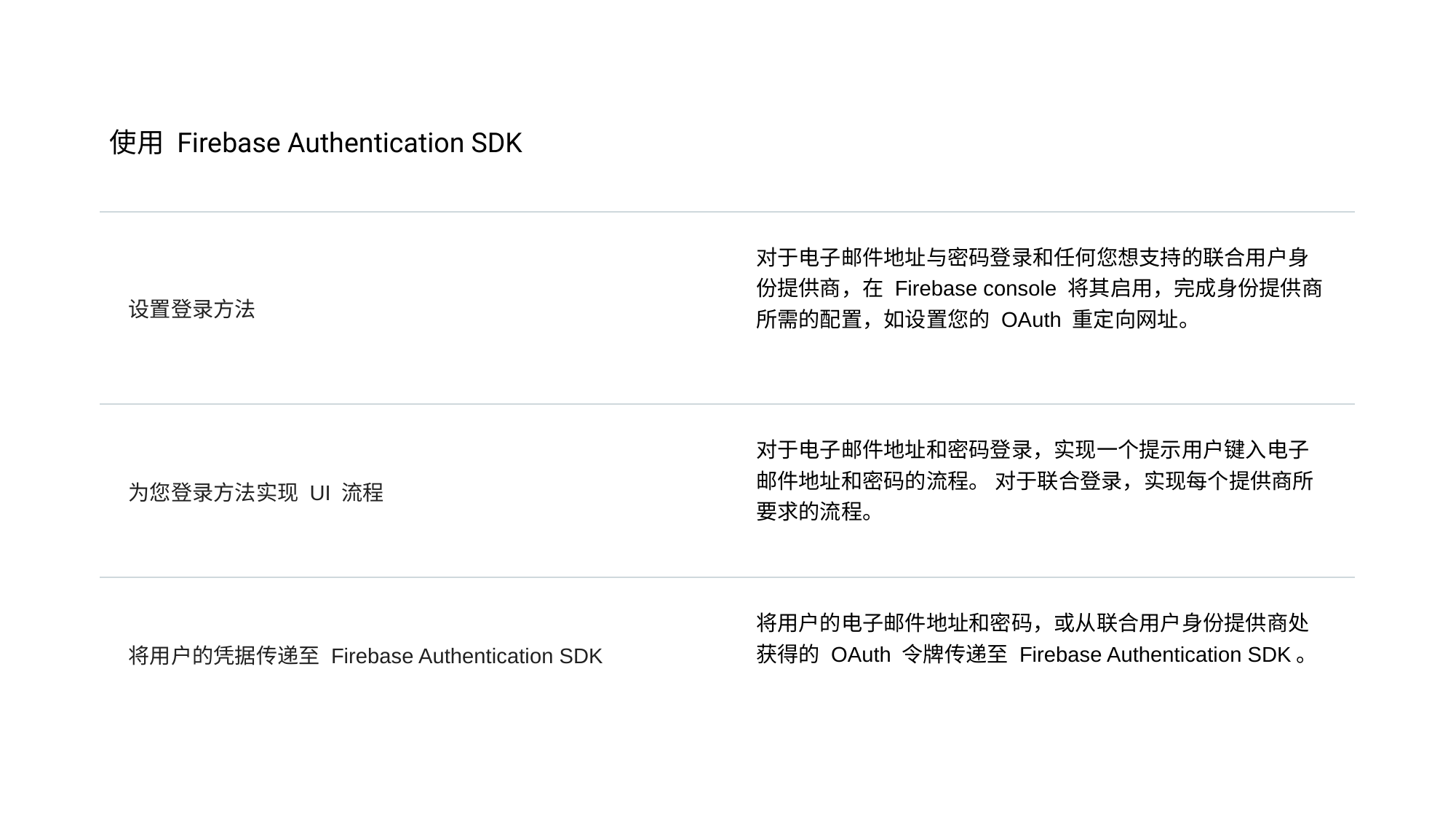

使用 Firebase Authentication SDK
| 设置登录方法 | 对于电子邮件地址与密码登录和任何您想支持的联合用户身份提供商，在 Firebase console 将其启用，完成身份提供商所需的配置，如设置您的 OAuth 重定向网址。 |
| --- | --- |
| 为您登录方法实现 UI 流程 | 对于电子邮件地址和密码登录，实现一个提示用户键入电子邮件地址和密码的流程。 对于联合登录，实现每个提供商所要求的流程。 |
| 将用户的凭据传递至 Firebase Authentication SDK | 将用户的电子邮件地址和密码，或从联合用户身份提供商处获得的 OAuth 令牌传递至 Firebase Authentication SDK。 |